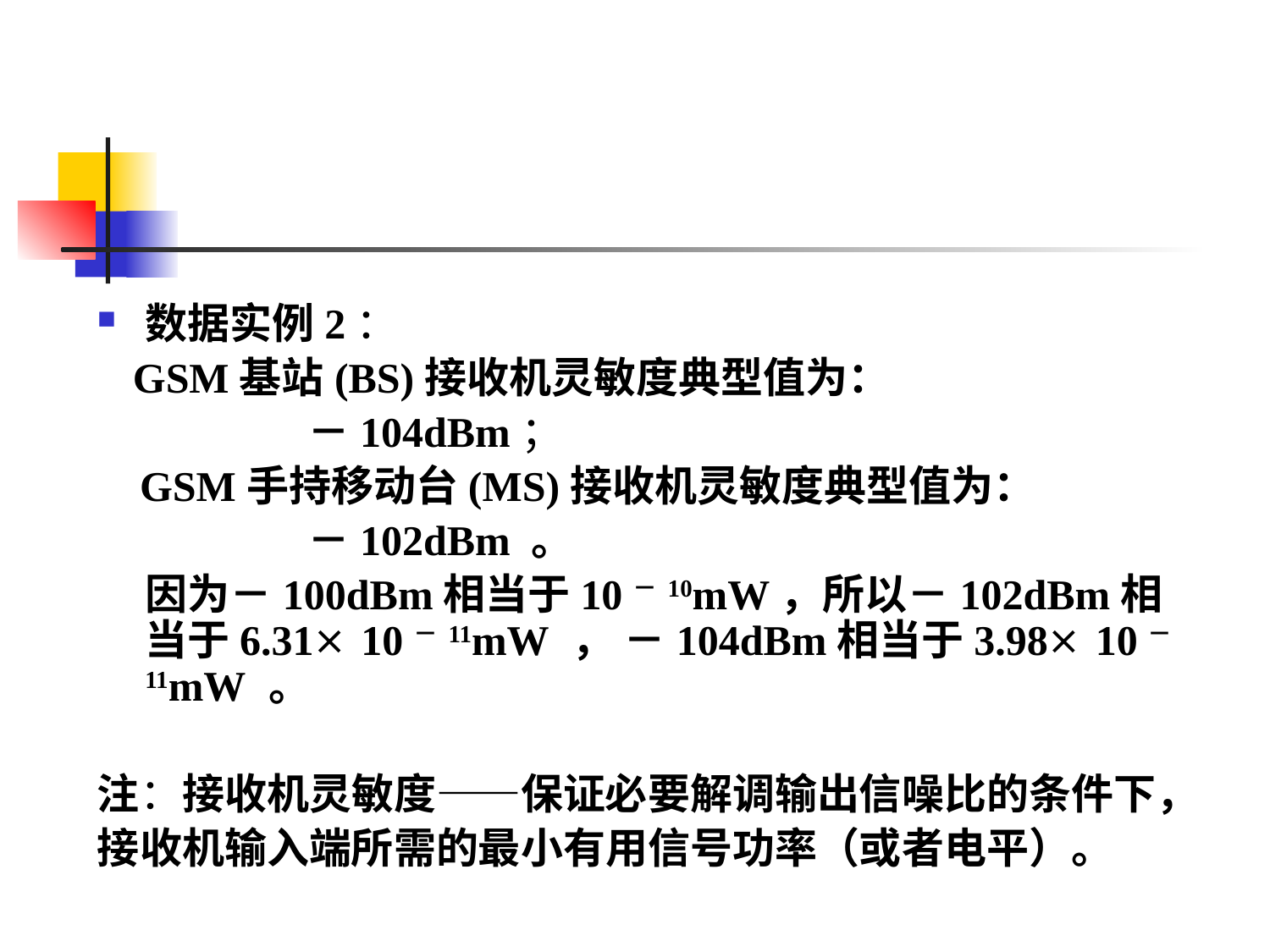

#
数据实例2：
    GSM基站(BS)接收机灵敏度典型值为：
                     －104dBm；
    GSM手持移动台(MS)接收机灵敏度典型值为：
                     －102dBm 。
    因为－100dBm相当于10－10mW，所以－102dBm相当于6.31× 10－11mW ， －104dBm相当于3.98× 10－11mW 。

注：接收机灵敏度——保证必要解调输出信噪比的条件下，
接收机输入端所需的最小有用信号功率（或者电平）。